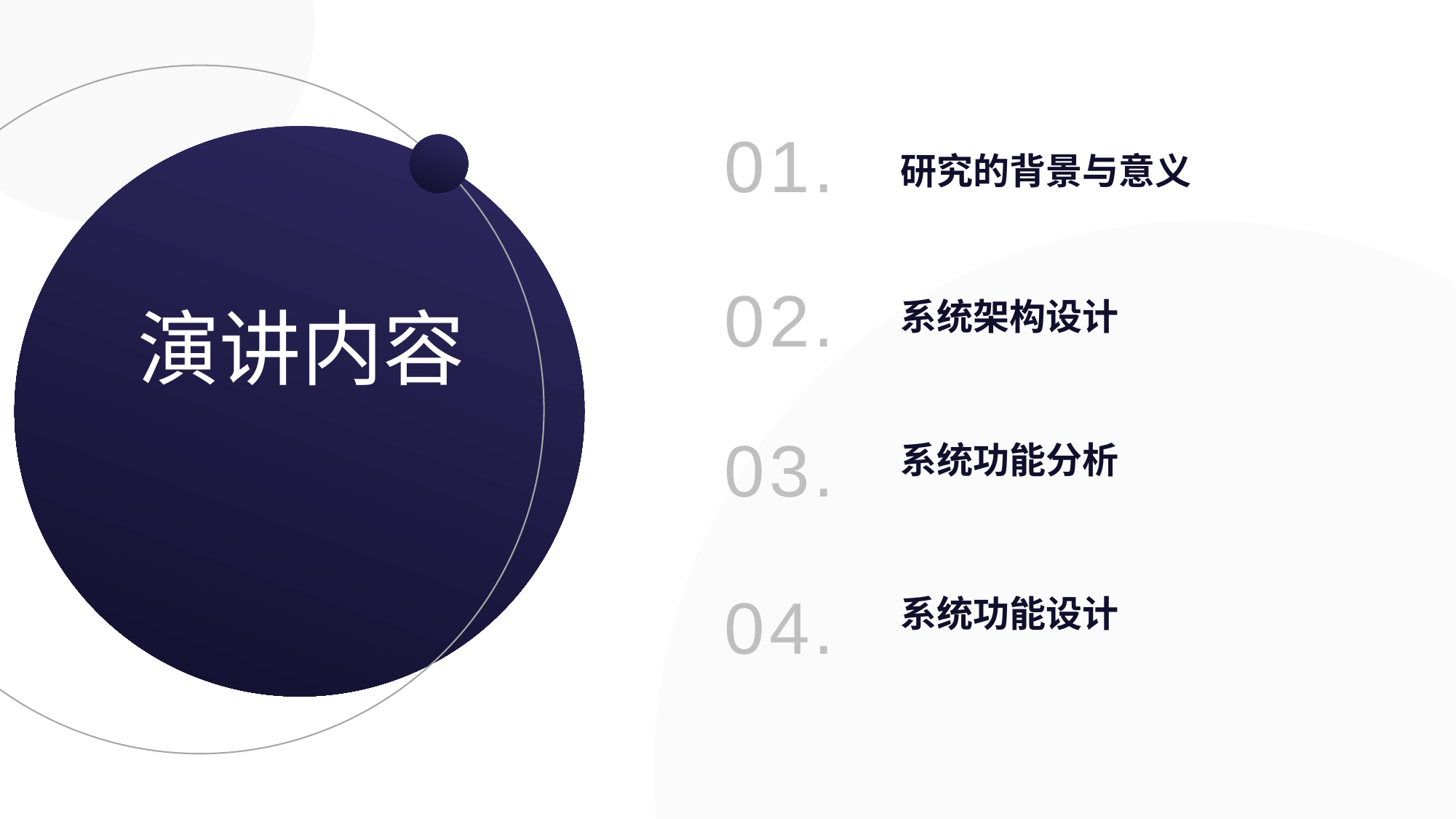

01.

研究的背景与意义
演讲内容

02.
系统架构设计
03.
系统功能分析
04.
系统功能设计